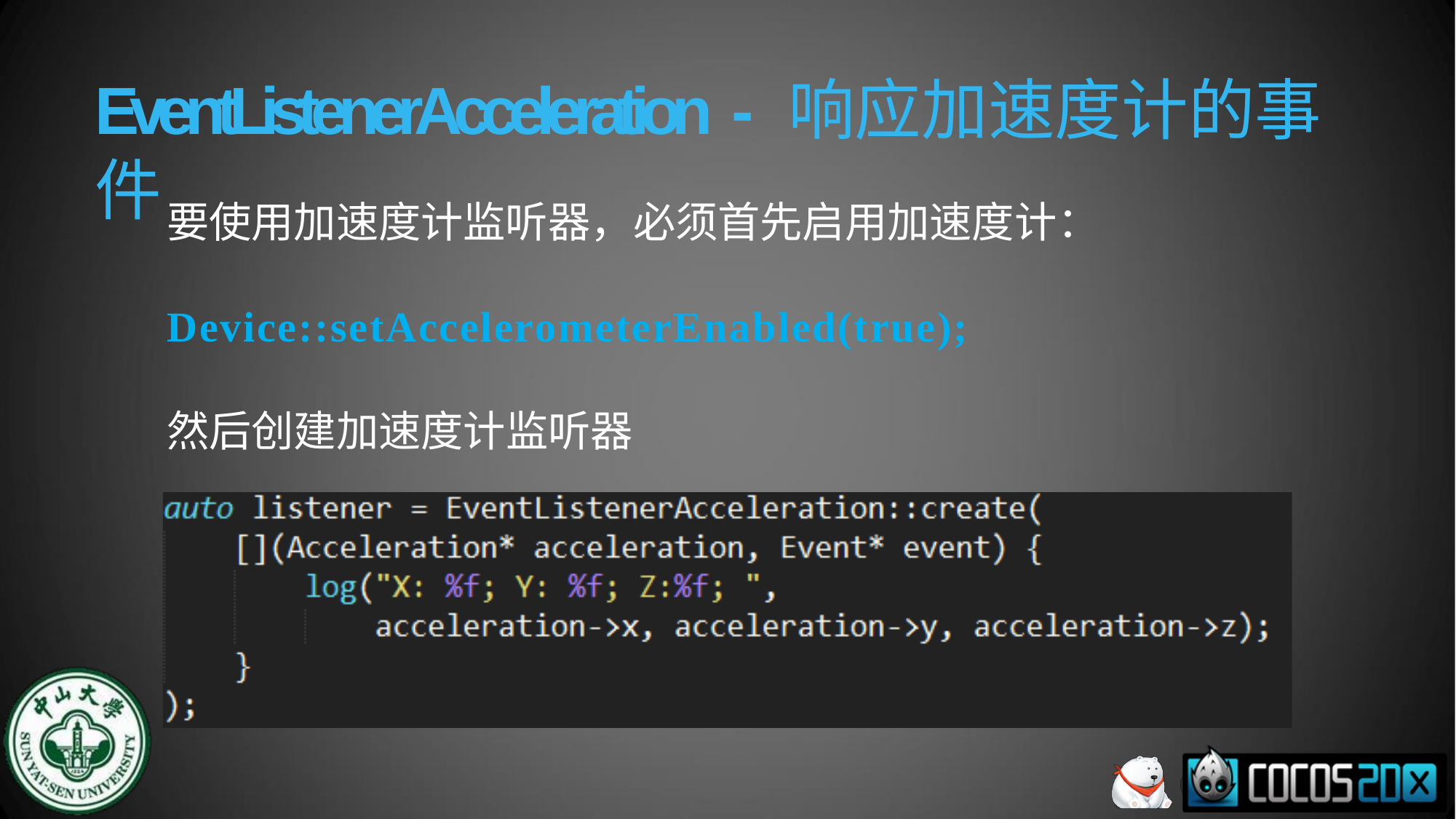

# EventListenerAcceleration - 响应加速度计的事件
要使用加速度计监听器，必须首先启用加速度计：

Device::setAccelerometerEnabled(true);

然后创建加速度计监听器